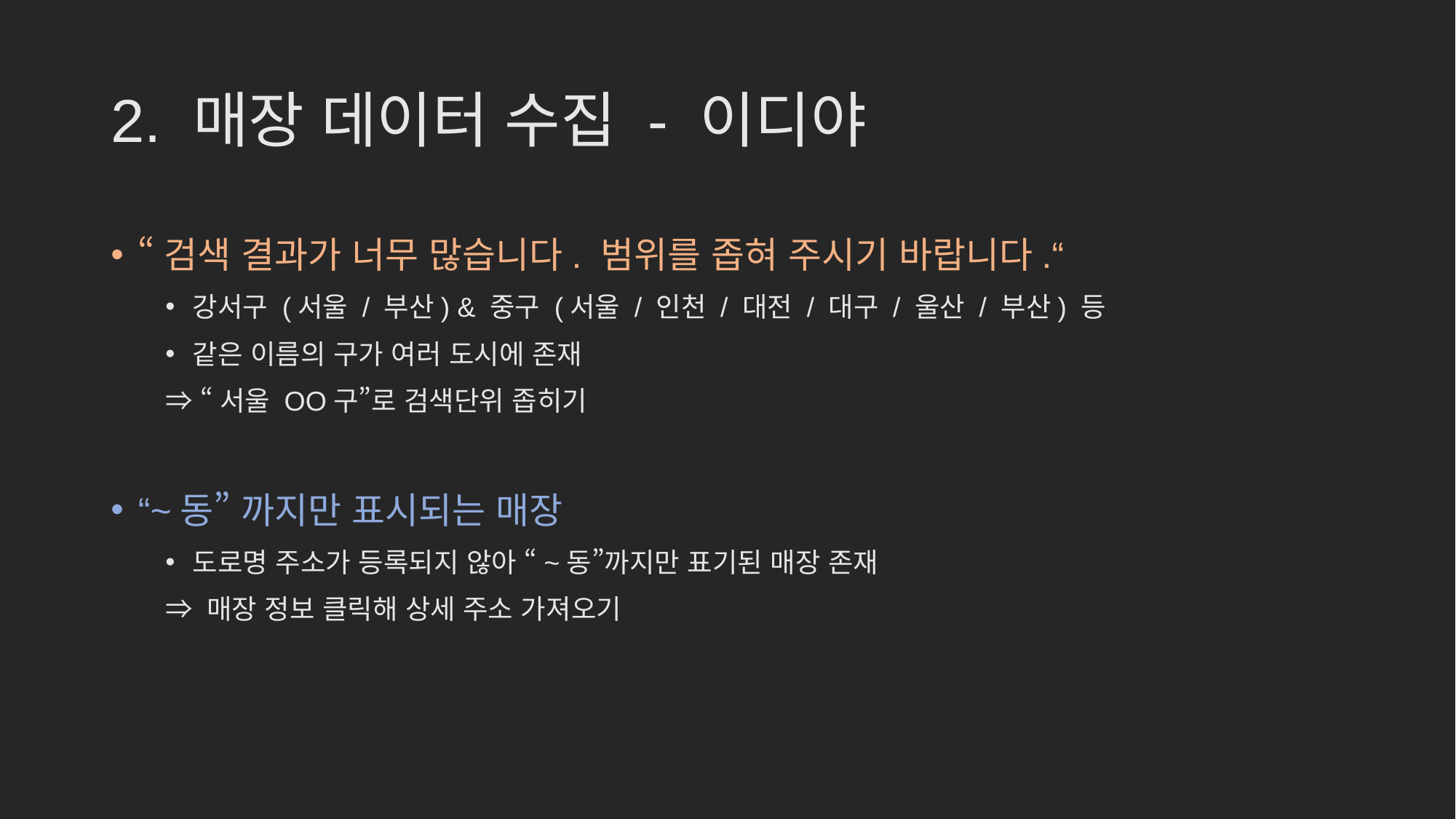

# 2. 매장 데이터 수집 - 이디야
“검색 결과가 너무 많습니다. 범위를 좁혀 주시기 바랍니다.“
강서구 (서울 / 부산) & 중구 (서울 / 인천 / 대전 / 대구 / 울산 / 부산) 등
같은 이름의 구가 여러 도시에 존재
⇒ “서울 OO구”로 검색단위 좁히기

“~동” 까지만 표시되는 매장
도로명 주소가 등록되지 않아 “~동”까지만 표기된 매장 존재
⇒ 매장 정보 클릭해 상세 주소 가져오기